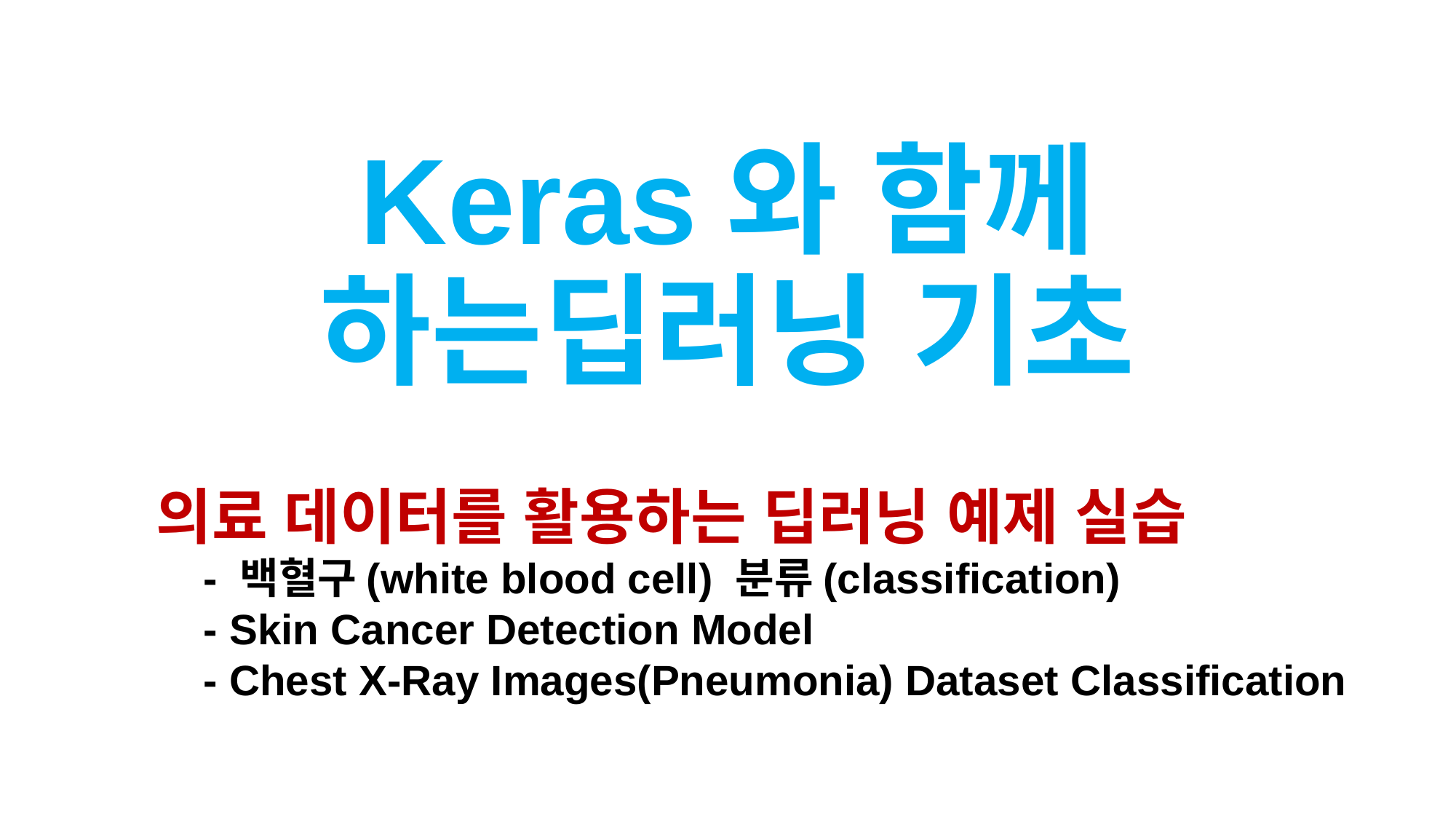

Keras와 함께 하는딥러닝 기초
의료 데이터를 활용하는 딥러닝 예제 실습
    - 백혈구(white blood cell) 분류(classification)
    - Skin Cancer Detection Model
    - Chest X-Ray Images(Pneumonia) Dataset Classification